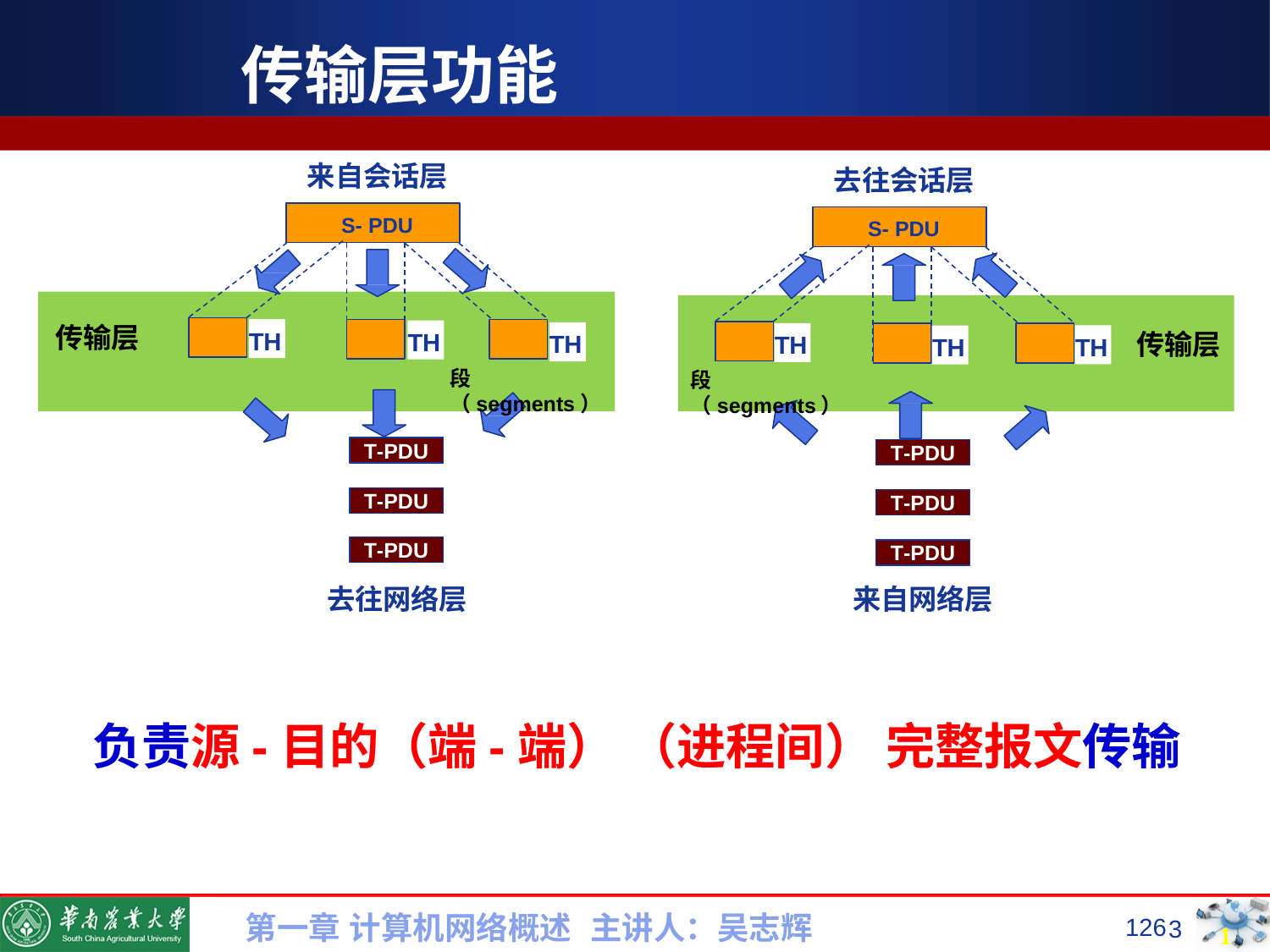

# 传输层功能
来自会话层
去往会话层

S- PDU
S- PDU

传输层

TH
传输层
TH
TH
TH
TH
TH
段（segments）
段（segments）

T-PDU
T-PDU
T-PDU
T-PDU
T-PDU
T-PDU
去往网络层
来自网络层
负责源-目的（端-端） （进程间） 完整报文传输
第一章 计算机网络概述  主讲人：吴志辉
126
3
126